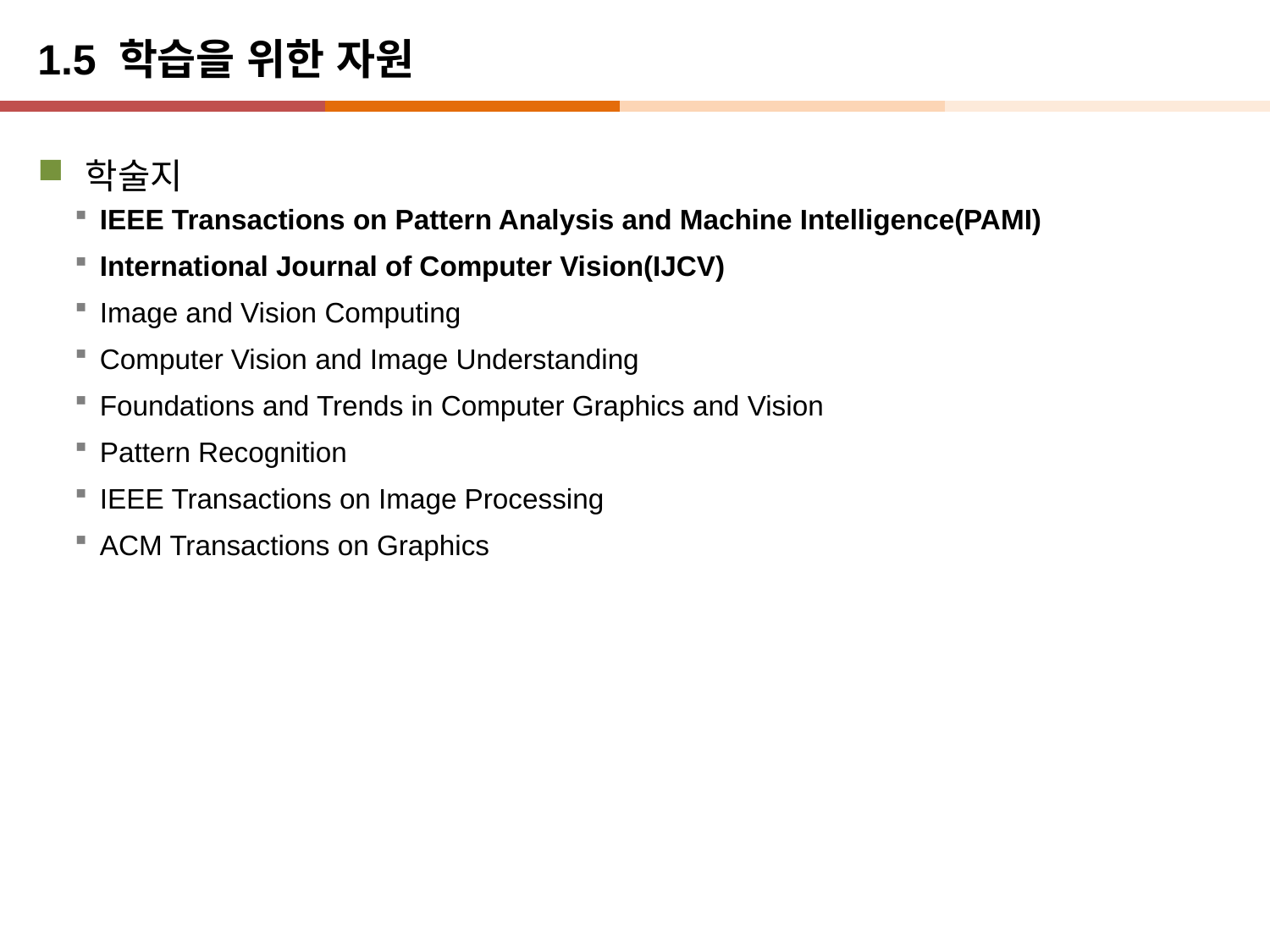

# 1.5 학습을 위한 자원
학술지
IEEE Transactions on Pattern Analysis and Machine Intelligence(PAMI)
International Journal of Computer Vision(IJCV)
Image and Vision Computing
Computer Vision and Image Understanding
Foundations and Trends in Computer Graphics and Vision
Pattern Recognition
IEEE Transactions on Image Processing
ACM Transactions on Graphics